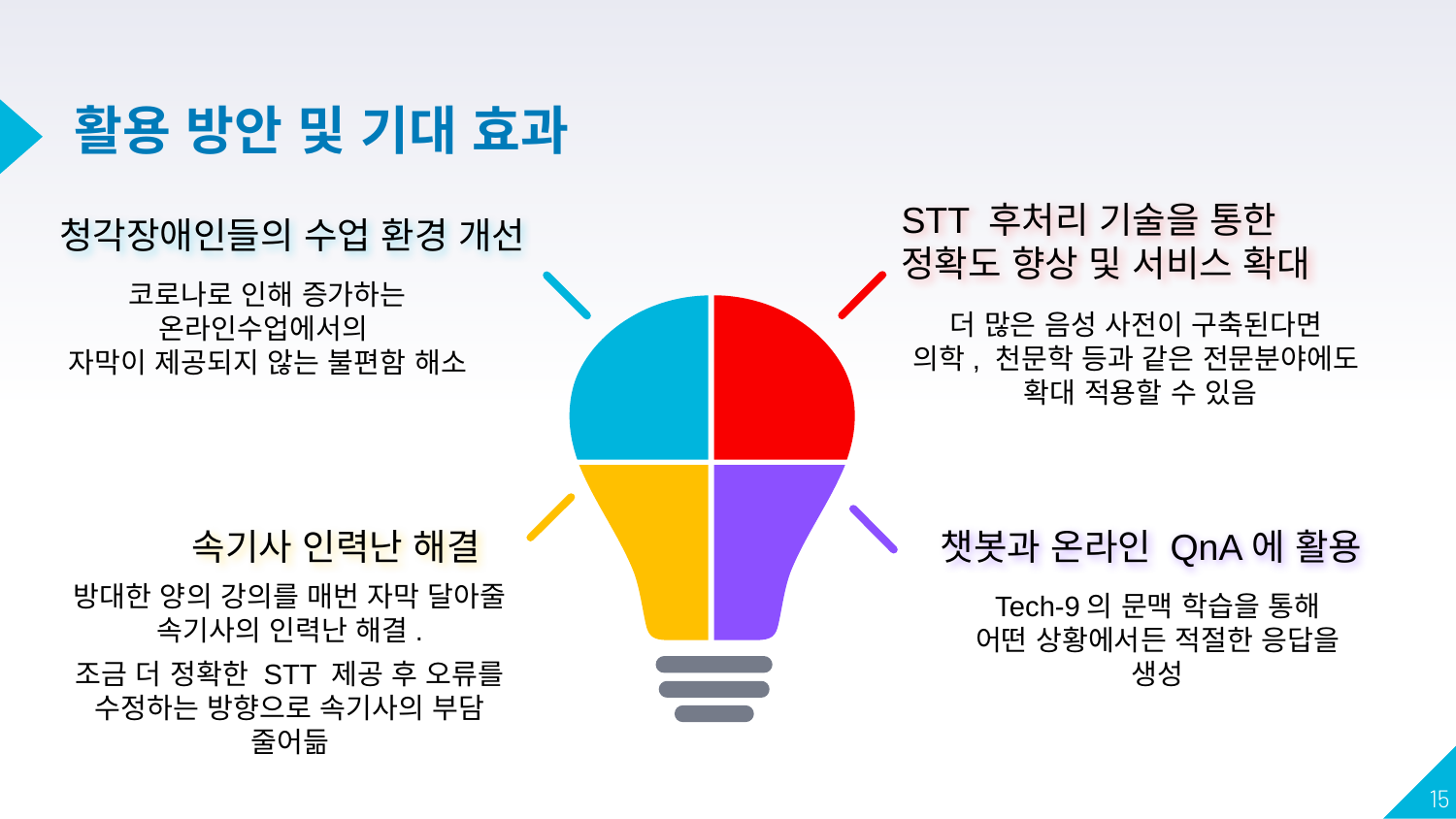

활용 방안 및 기대 효과
STT 후처리 기술을 통한
정확도 향상 및 서비스 확대
청각장애인들의 수업 환경 개선
코로나로 인해 증가하는 온라인수업에서의
자막이 제공되지 않는 불편함 해소

더 많은 음성 사전이 구축된다면
의학, 천문학 등과 같은 전문분야에도
확대 적용할 수 있음
속기사 인력난 해결
챗봇과 온라인 QnA에 활용
방대한 양의 강의를 매번 자막 달아줄 속기사의 인력난 해결.

조금 더 정확한 STT 제공 후 오류를 수정하는 방향으로 속기사의 부담 줄어듦
Tech-9의 문맥 학습을 통해 어떤 상황에서든 적절한 응답을 생성
15